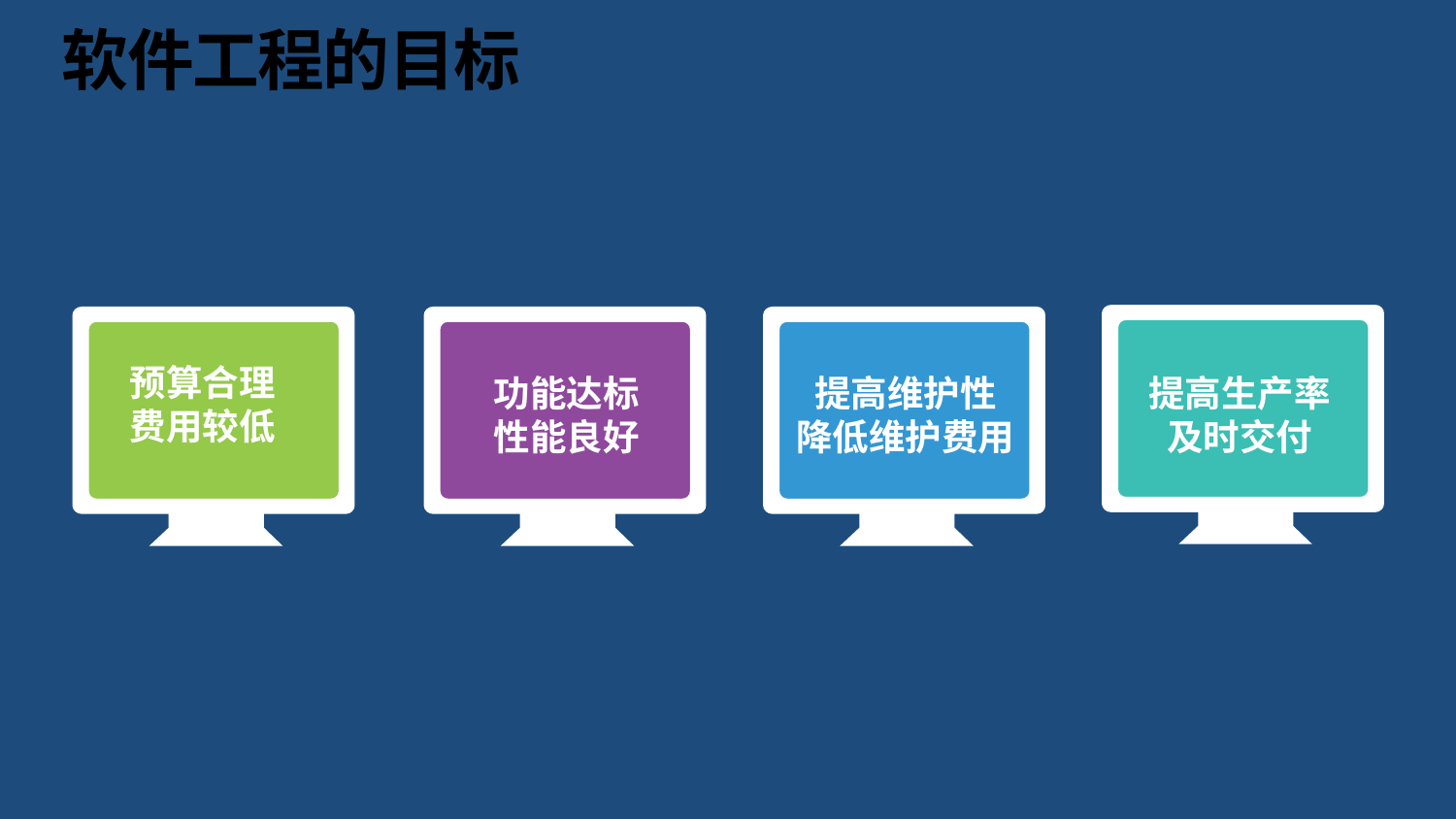

# 软件工程的目标

预算合理
费用较低
功能达标
性能良好
提高维护性
降低维护费用
提高生产率
及时交付